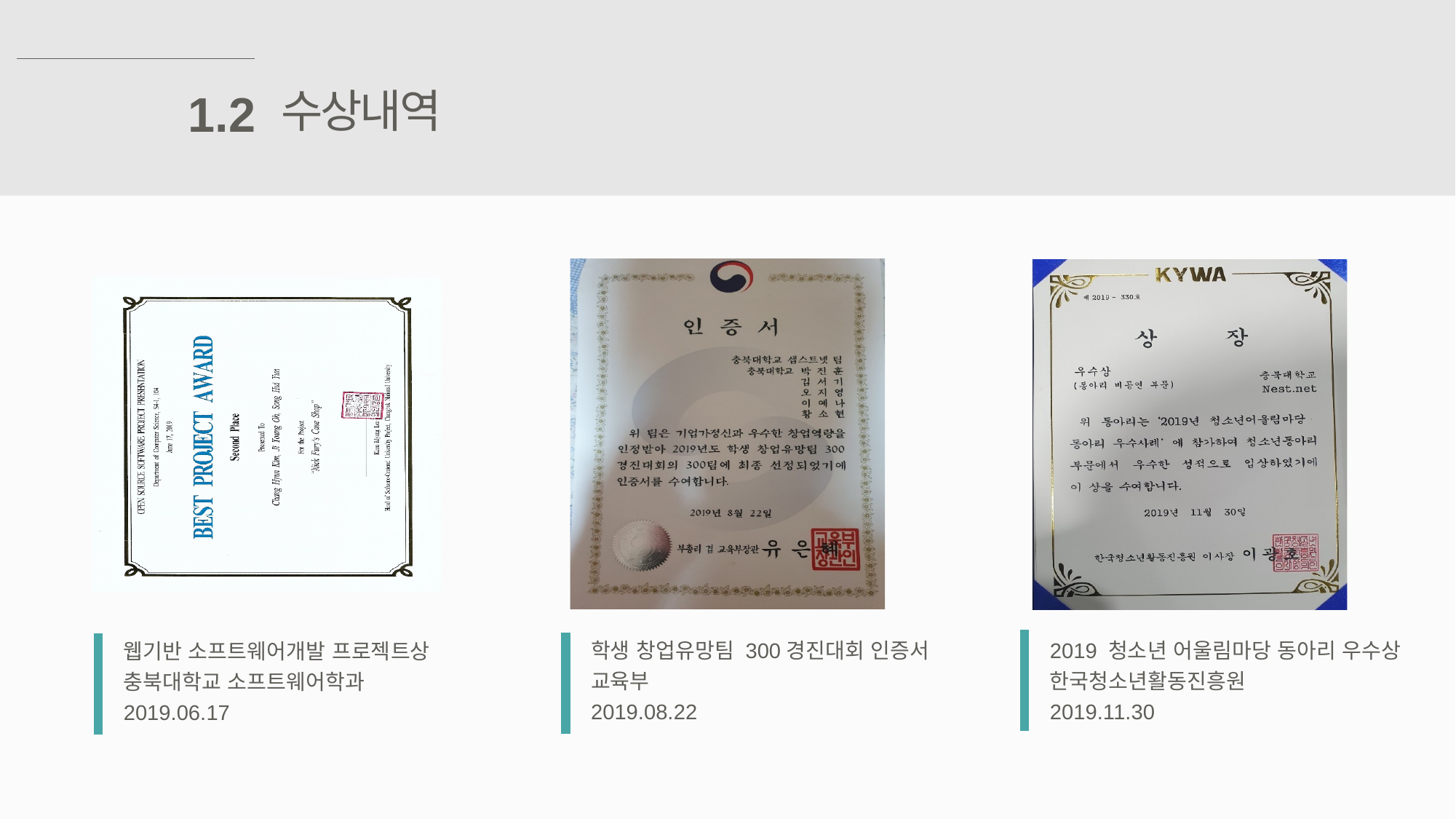

수상내역
1.2

학생 창업유망팀 300경진대회 인증서
교육부
2019.08.22
2019 청소년 어울림마당 동아리 우수상
한국청소년활동진흥원
2019.11.30
웹기반 소프트웨어개발 프로젝트상
충북대학교 소프트웨어학과
2019.06.17